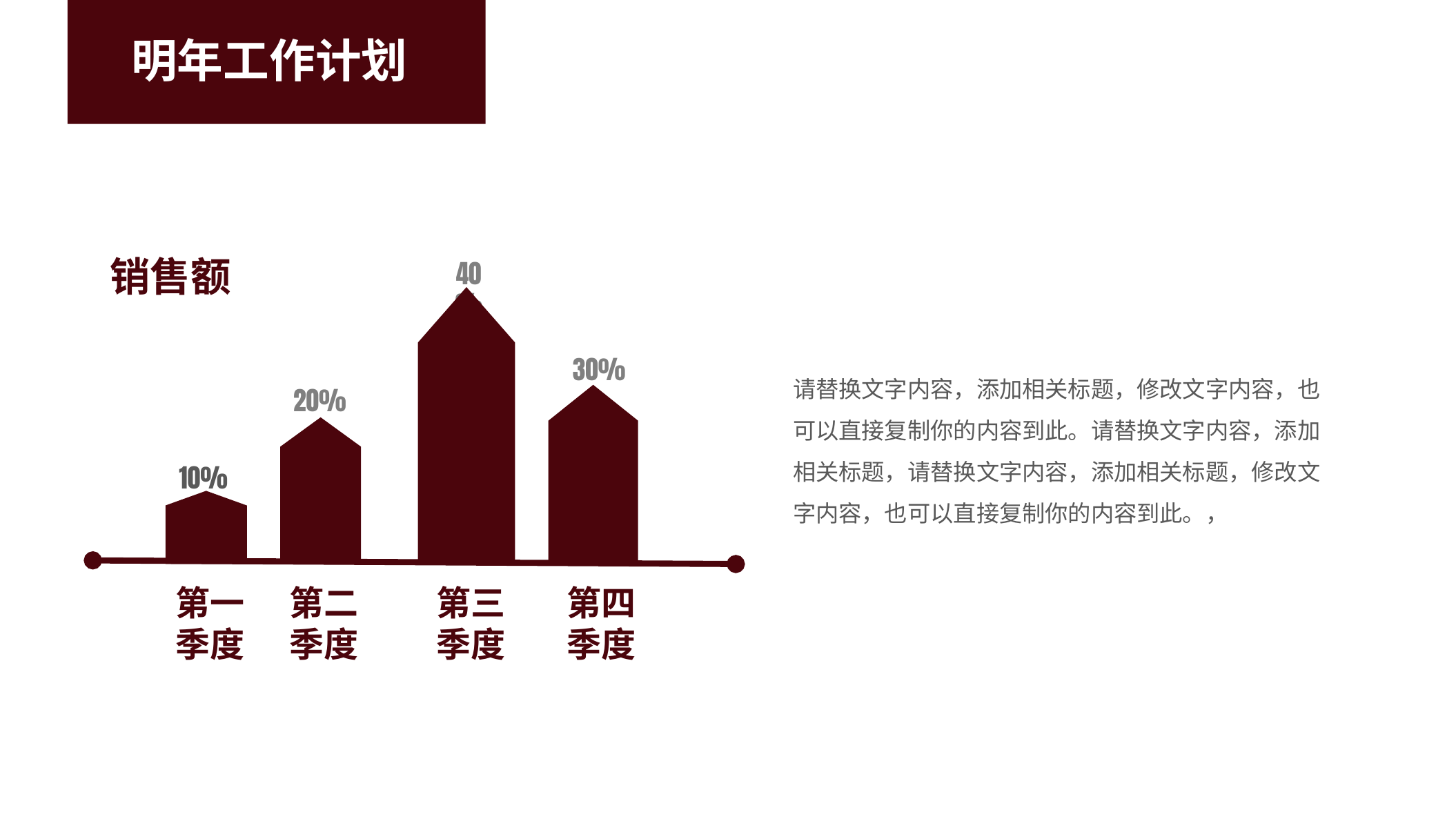

明年工作计划
销售额
40%

30%
请替换文字内容，添加相关标题，修改文字内容，也可以直接复制你的内容到此。请替换文字内容，添加相关标题，请替换文字内容，添加相关标题，修改文字内容，也可以直接复制你的内容到此。，
20%

10%

第一季度
第二季度
第三季度
第四季度